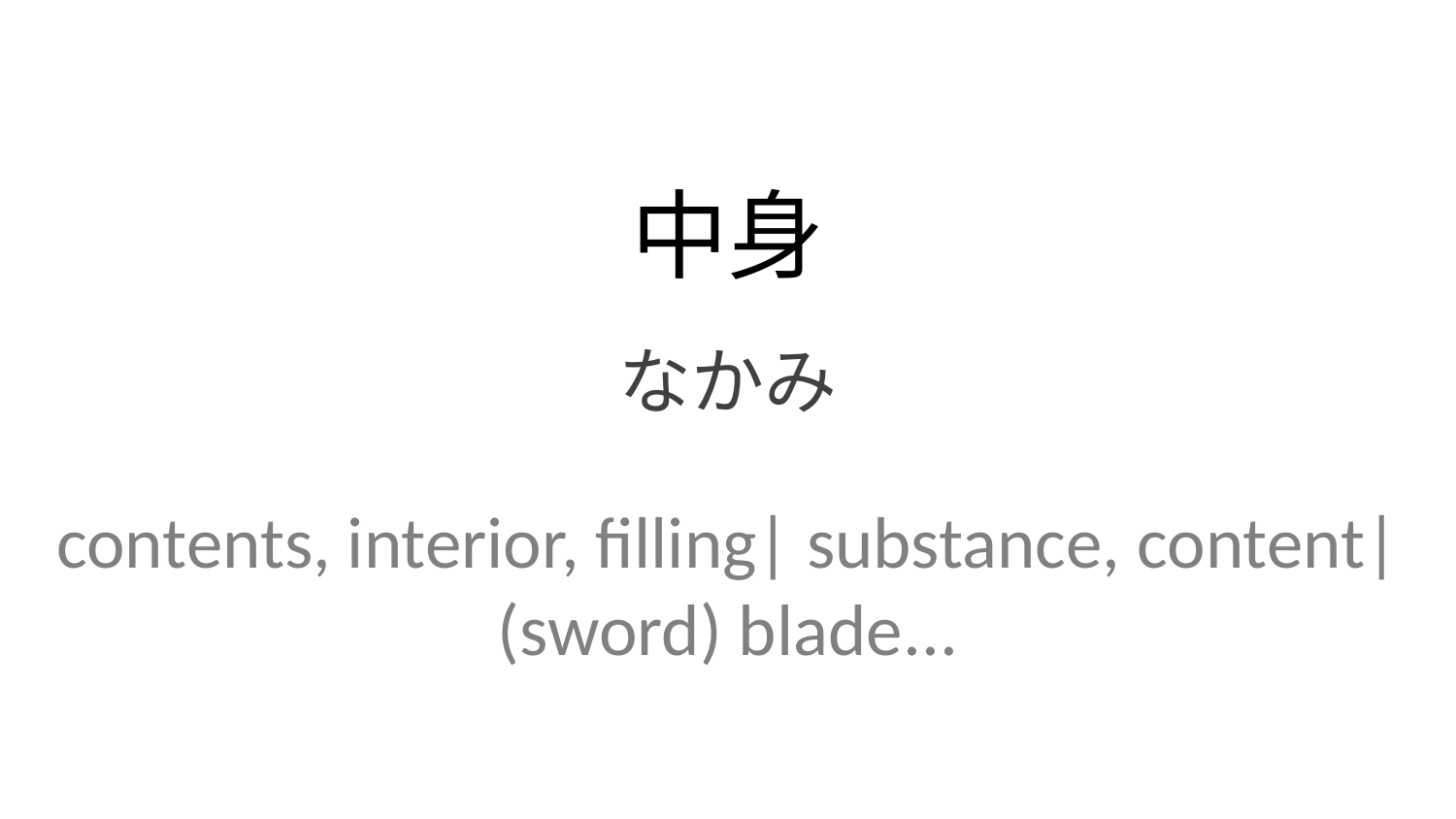

中身

なかみ
contents, interior, filling| substance, content| (sword) blade...